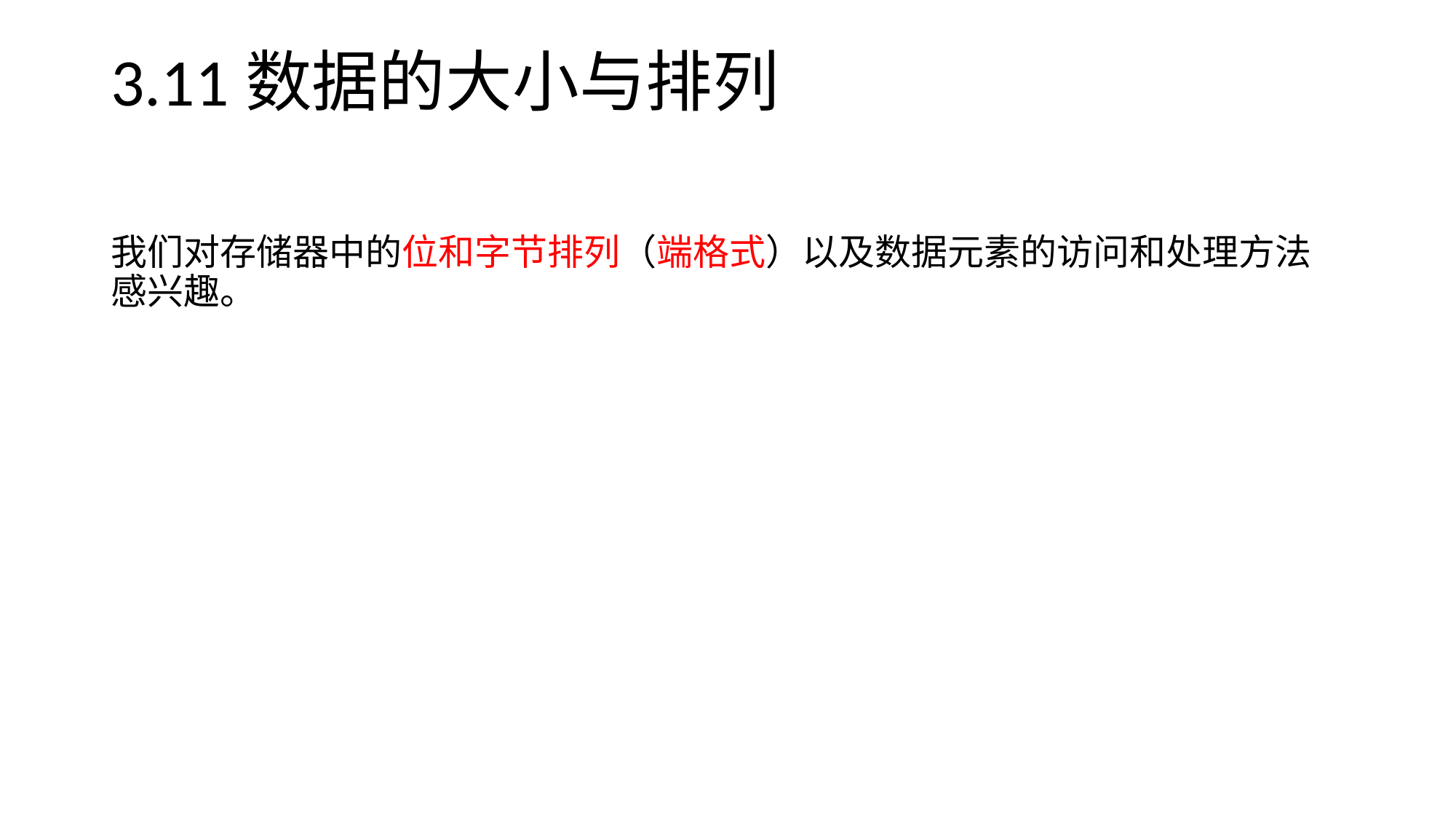

# 3.11数据的大小与排列

我们对存储器中的位和字节排列（端格式）以及数据元素的访问和处理方法感兴趣。